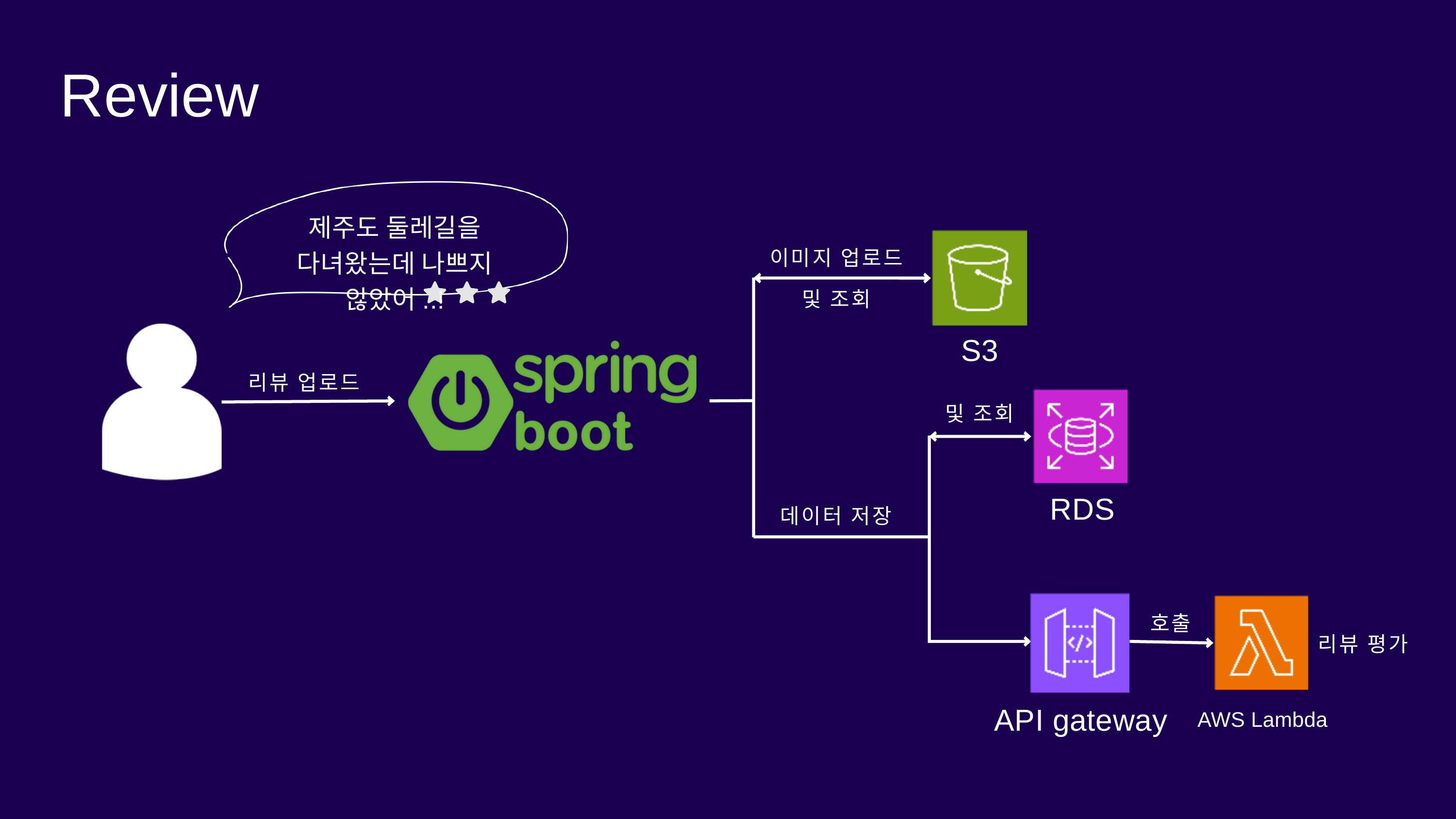

Review

제주도 둘레길을 다녀왔는데 나쁘지 않았어..!

이미지 업로드

및 조회

S3

리뷰 업로드

및 조회

RDS
데이터 저장

호출
리뷰 평가

API gateway
AWS Lambda